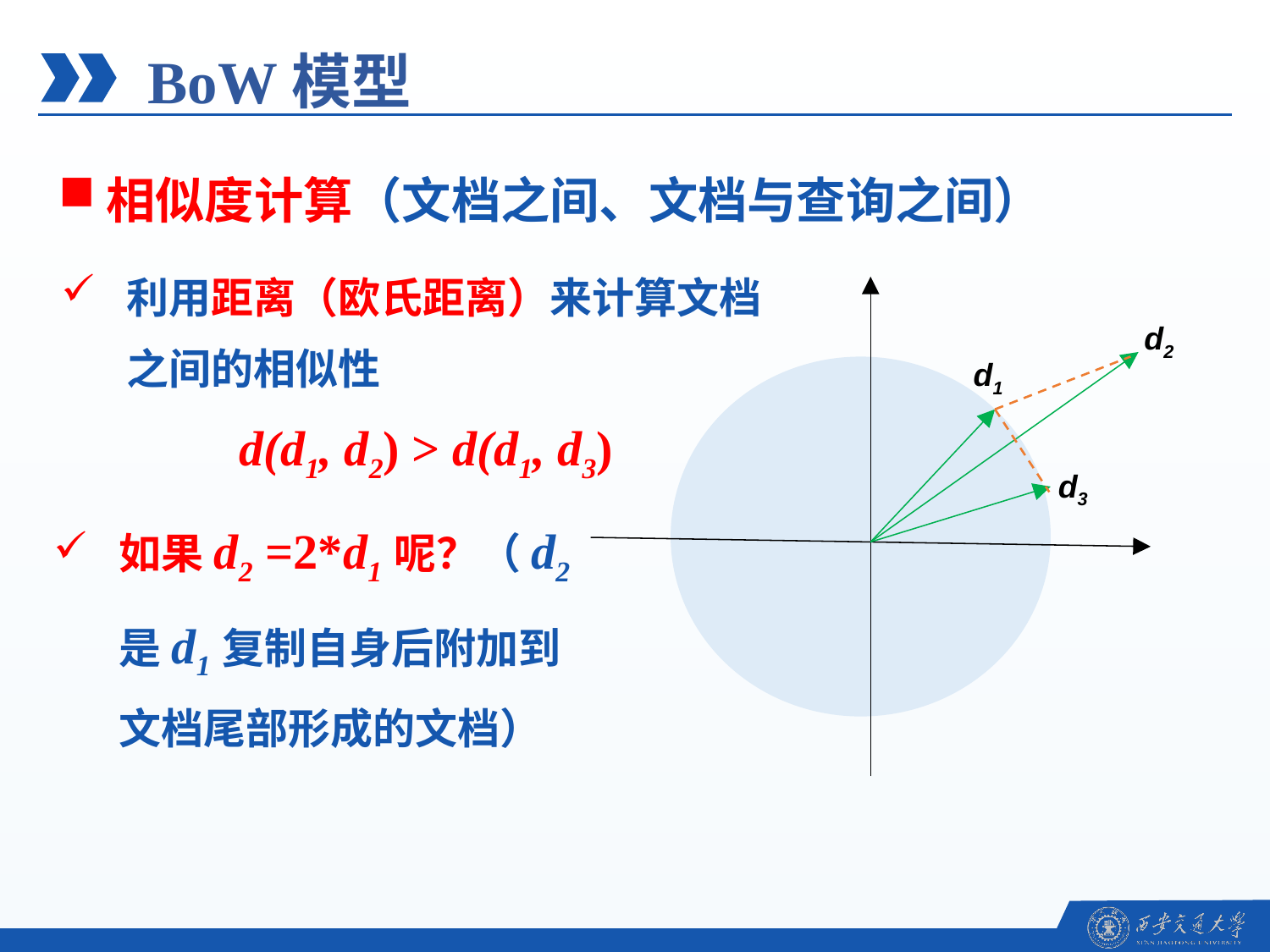

BoW模型
相似度计算（文档之间、文档与查询之间）
利用距离（欧氏距离）来计算文档之间的相似性
       d(d1, d2) > d(d1, d3)
d2
d1

d3
如果d2 =2*d1呢？（d2是d1复制自身后附加到文档尾部形成的文档）